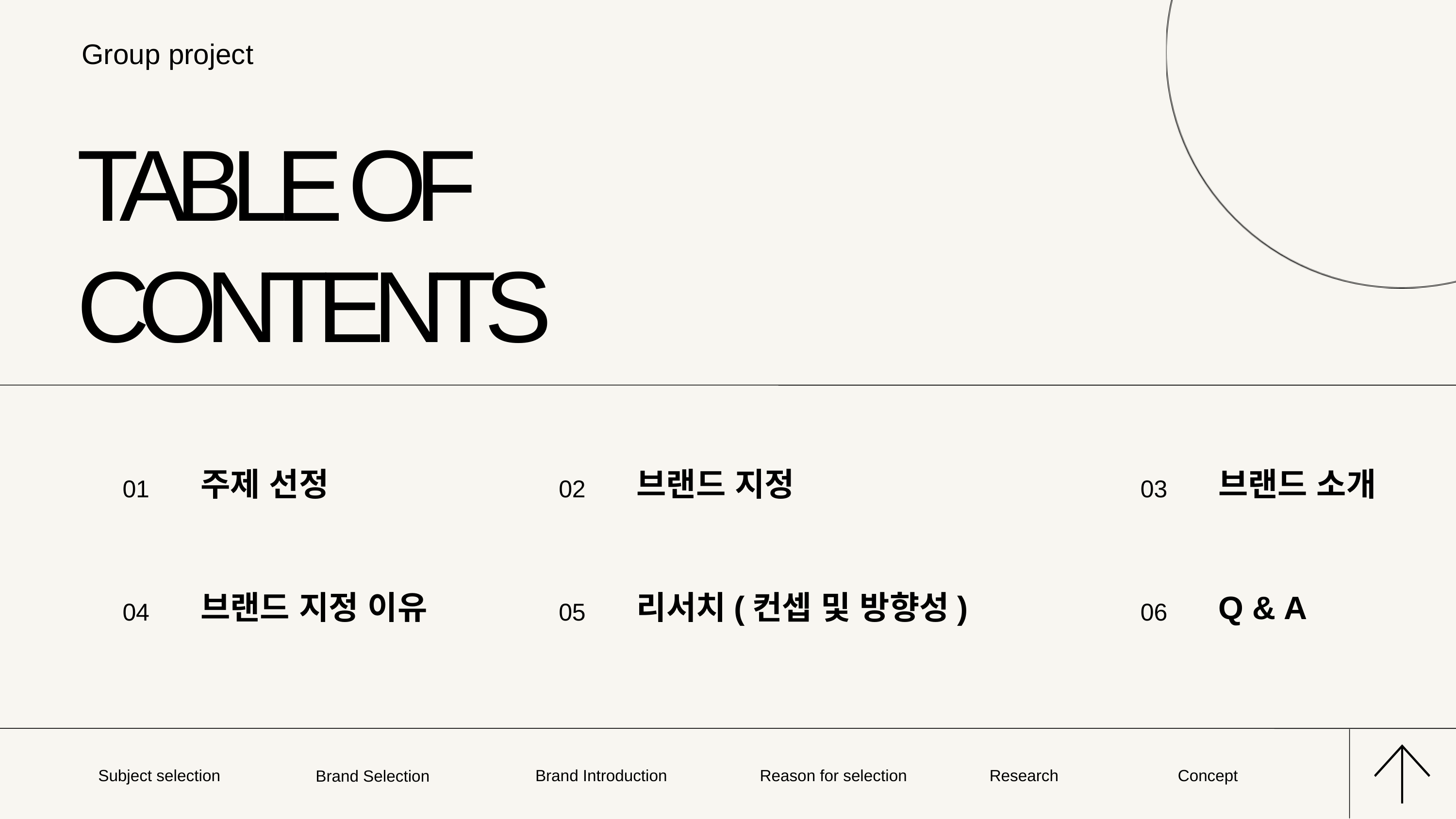

Group project
TABLE OF
CONTENTS

01
주제 선정
02
브랜드 지정
03
브랜드 소개
04
브랜드 지정 이유
05
리서치(컨셉 및 방향성)
06
Q & A

Subject selection
Brand Introduction
Reason for selection
Research
Concept
Brand Selection